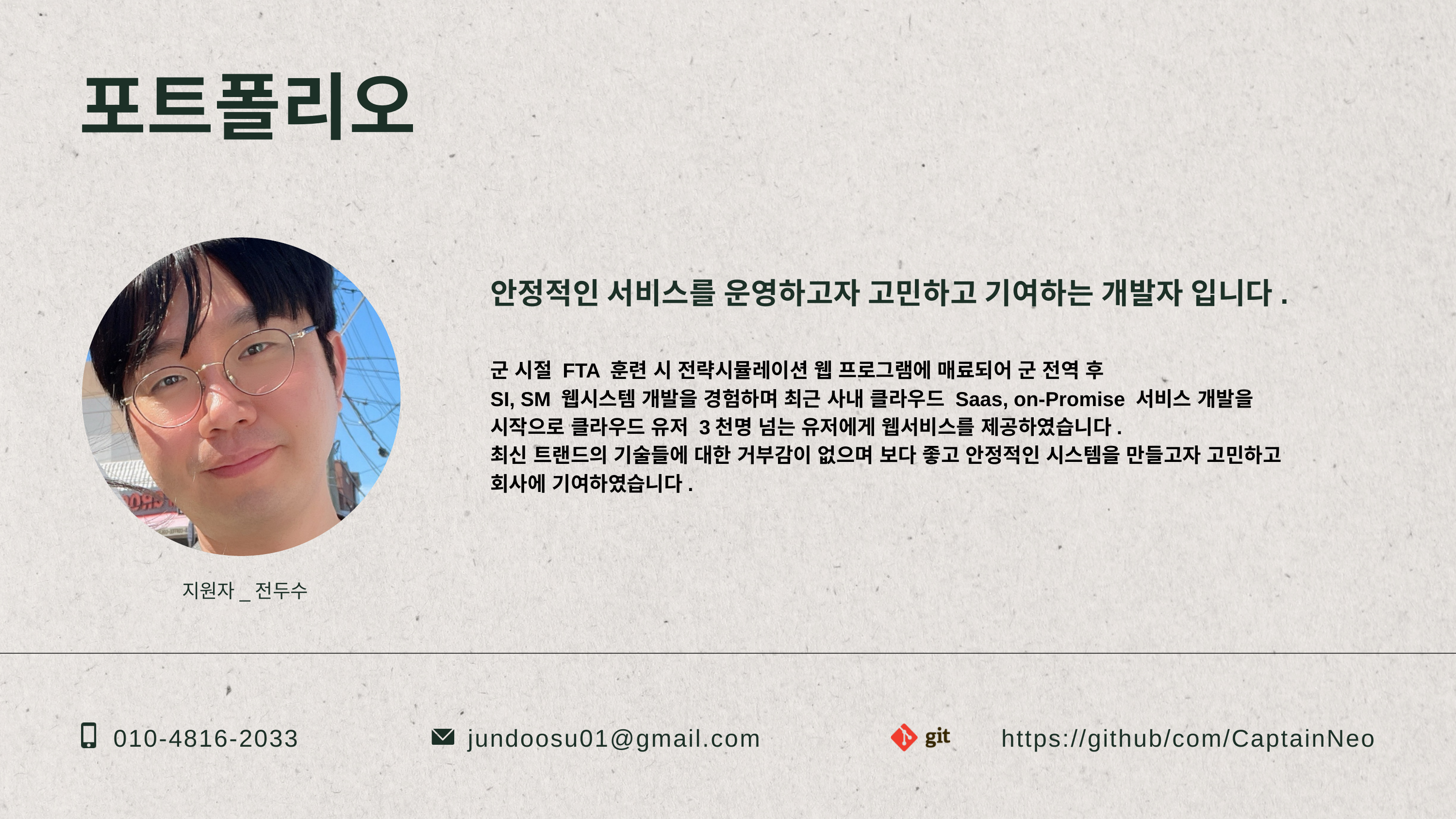

포트폴리오

안정적인 서비스를 운영하고자 고민하고 기여하는 개발자 입니다.

군 시절 FTA 훈련 시 전략시뮬레이션 웹 프로그램에 매료되어 군 전역 후
SI, SM 웹시스템 개발을 경험하며 최근 사내 클라우드 Saas, on-Promise 서비스 개발을 시작으로 클라우드 유저 3천명 넘는 유저에게 웹서비스를 제공하였습니다.
최신 트랜드의 기술들에 대한 거부감이 없으며 보다 좋고 안정적인 시스템을 만들고자 고민하고 회사에 기여하였습니다.
지원자_전두수

010-4816-2033
jundoosu01@gmail.com
https://github/com/CaptainNeo